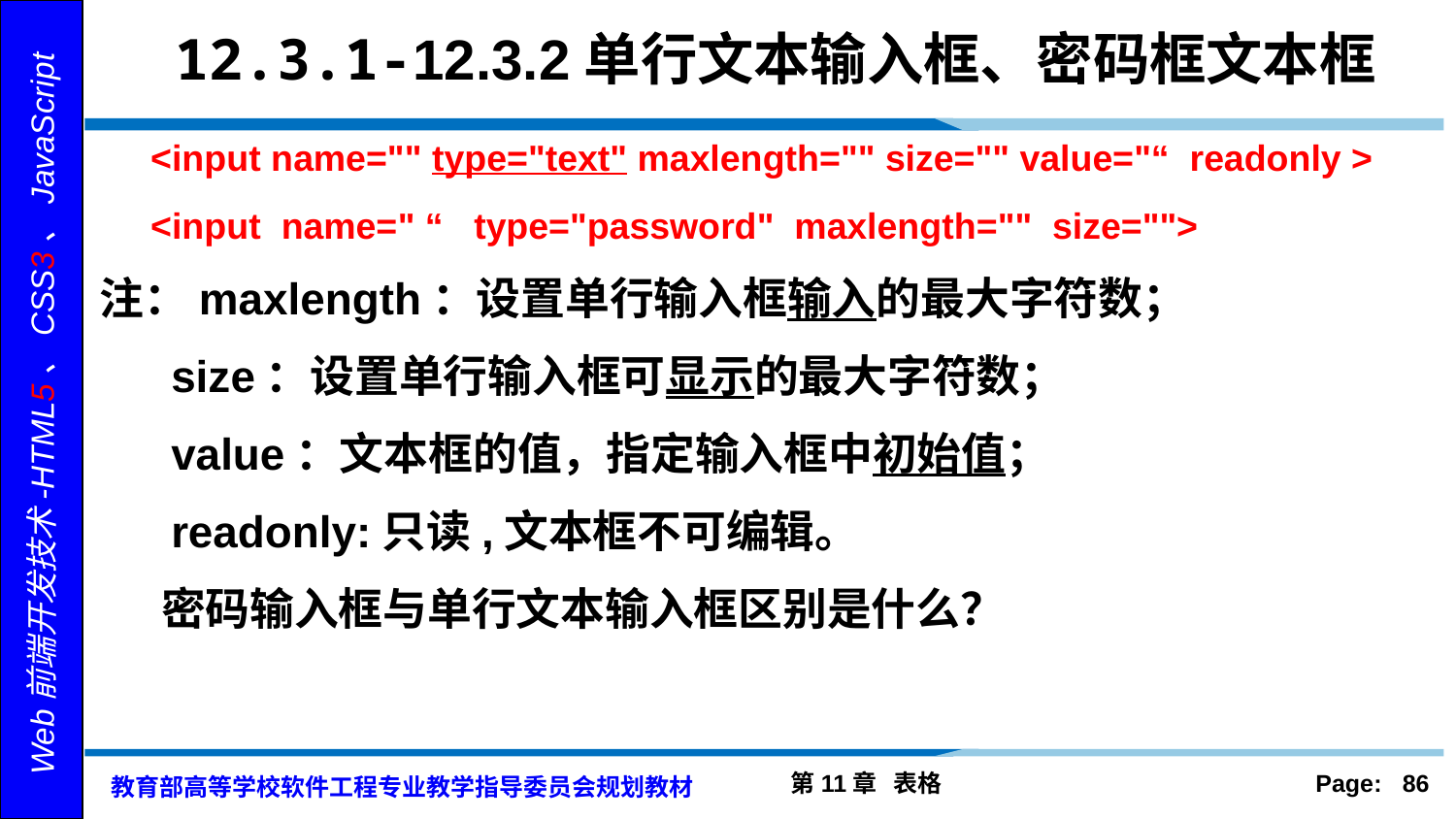

# 12.3.1-12.3.2单行文本输入框、密码框文本框
     <input name="" type="text" maxlength="" size="" value="“  readonly >
     <input  name=" “   type="password"  maxlength=""  size="">
注：maxlength：设置单行输入框输入的最大字符数；
size：设置单行输入框可显示的最大字符数；
value：文本框的值，指定输入框中初始值；
readonly:只读,文本框不可编辑。
     密码输入框与单行文本输入框区别是什么？